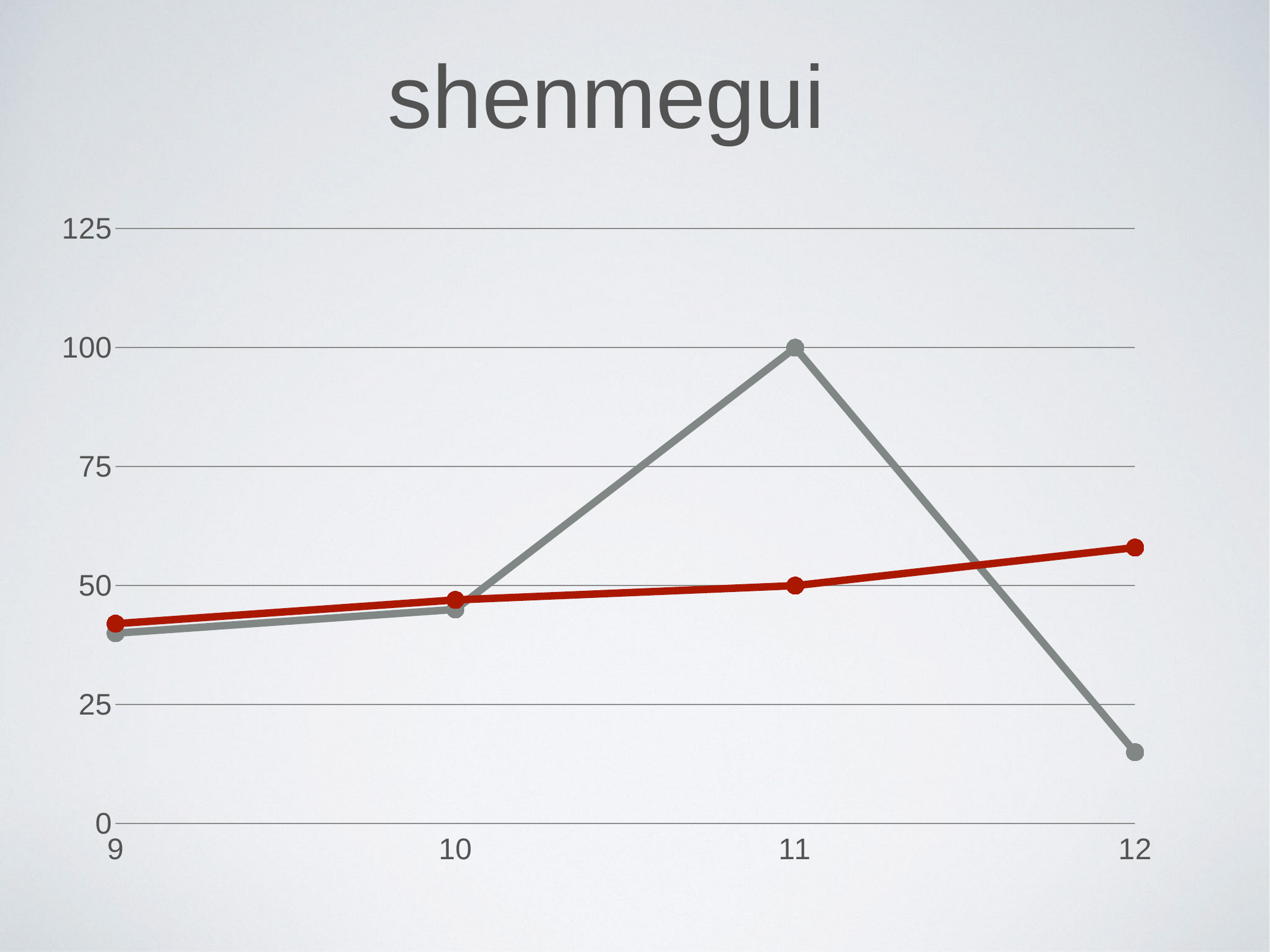

# shenmegui

### Chart

| Category | 区域 1 | 区域 2 |
|---|---|---|
| 9 | 40.0 | 42.0 |
| 10 | 45.0 | 47.0 |
| 11 | 100.0 | 50.0 |
| 12 | 15.0 | 58.0 |
58